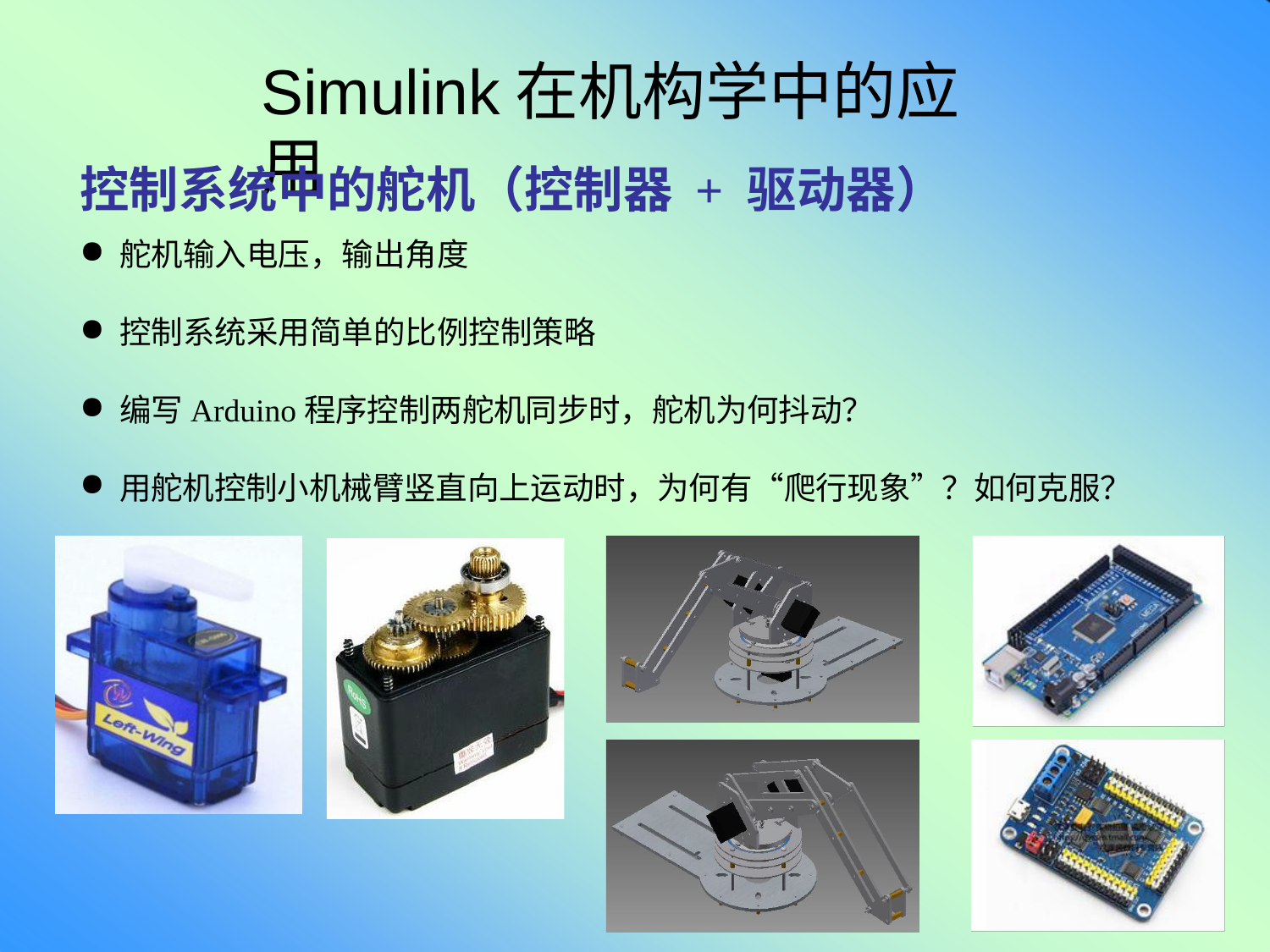

# Simulink在机构学中的应用
控制系统中的舵机（控制器+ 驱动器）
舵机输入电压，输出角度

控制系统采用简单的比例控制策略

编写Arduino程序控制两舵机同步时，舵机为何抖动？

用舵机控制小机械臂竖直向上运动时，为何有“爬行现象”？如何克服？